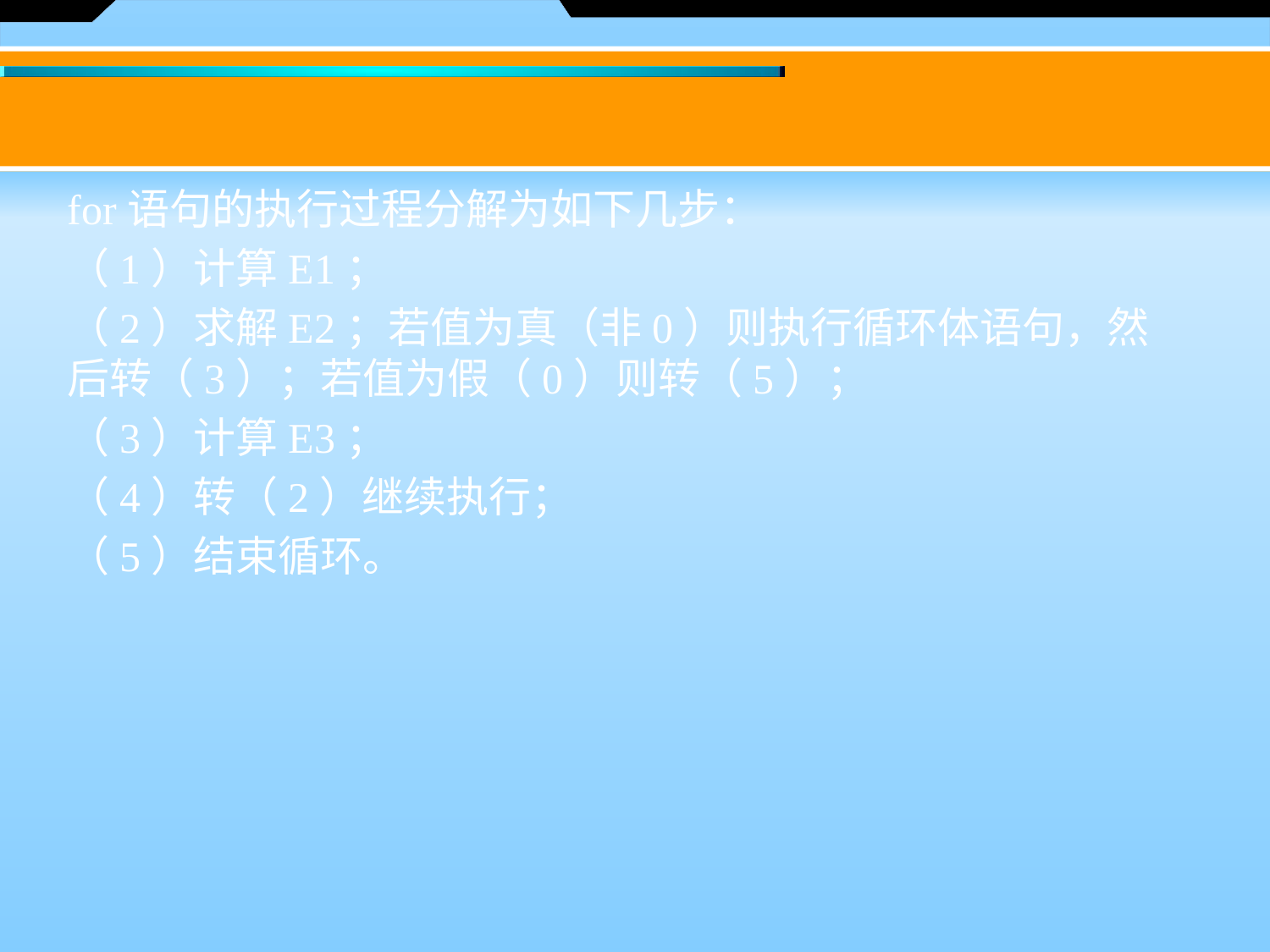

for语句的执行过程分解为如下几步：
（1）计算E1；
（2）求解E2；若值为真（非0）则执行循环体语句，然后转（3）；若值为假（0）则转（5）；
（3）计算E3；
（4）转（2）继续执行；
（5）结束循环。